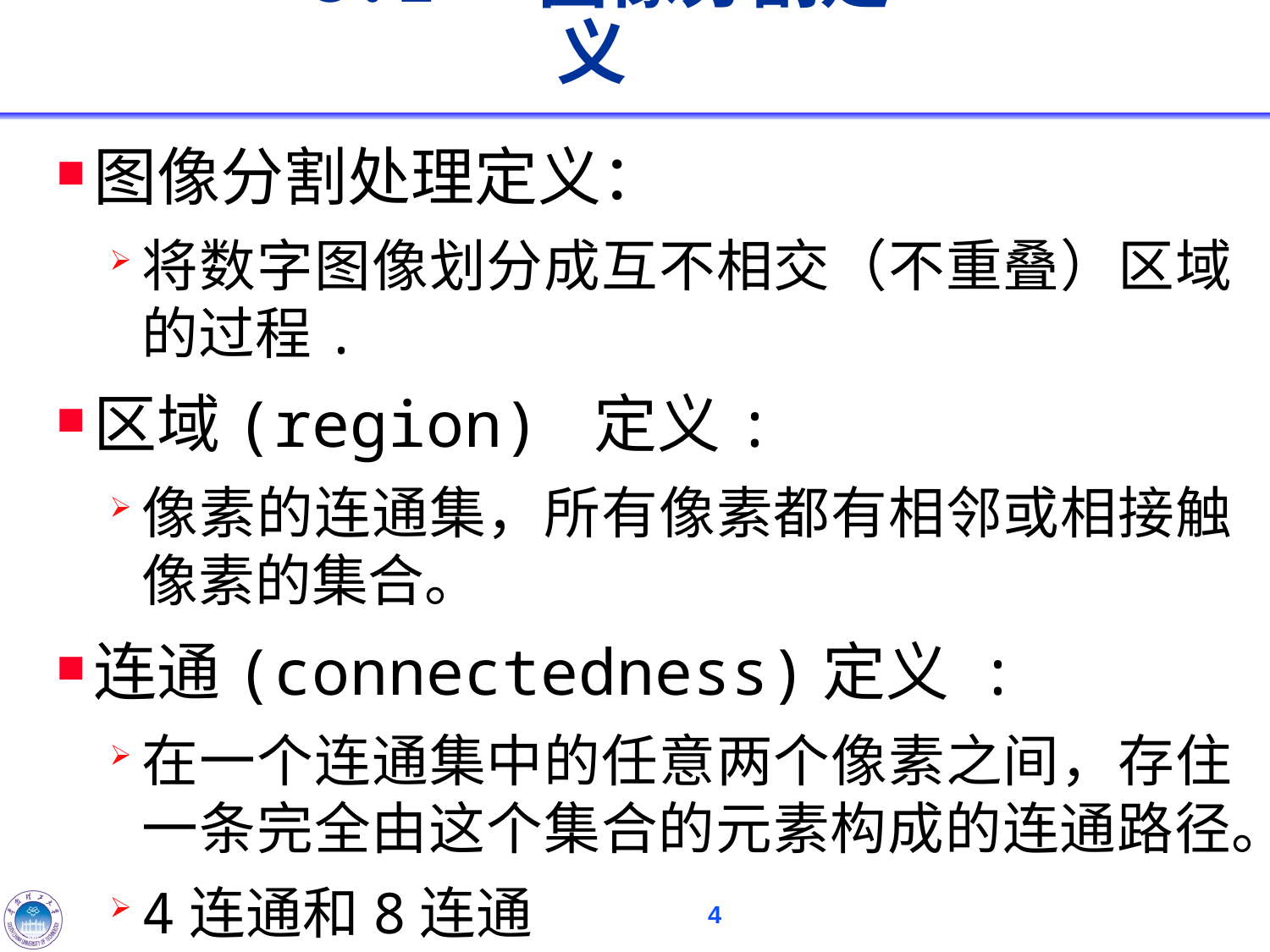

# 8.1  图像分割定义
图像分割处理定义：
将数字图像划分成互不相交（不重叠）区域的过程.
区域(region) 定义:
像素的连通集，所有像素都有相邻或相接触像素的集合。
连通(connectedness)定义 :
在一个连通集中的任意两个像素之间，存住一条完全由这个集合的元素构成的连通路径。
4连通和8连通